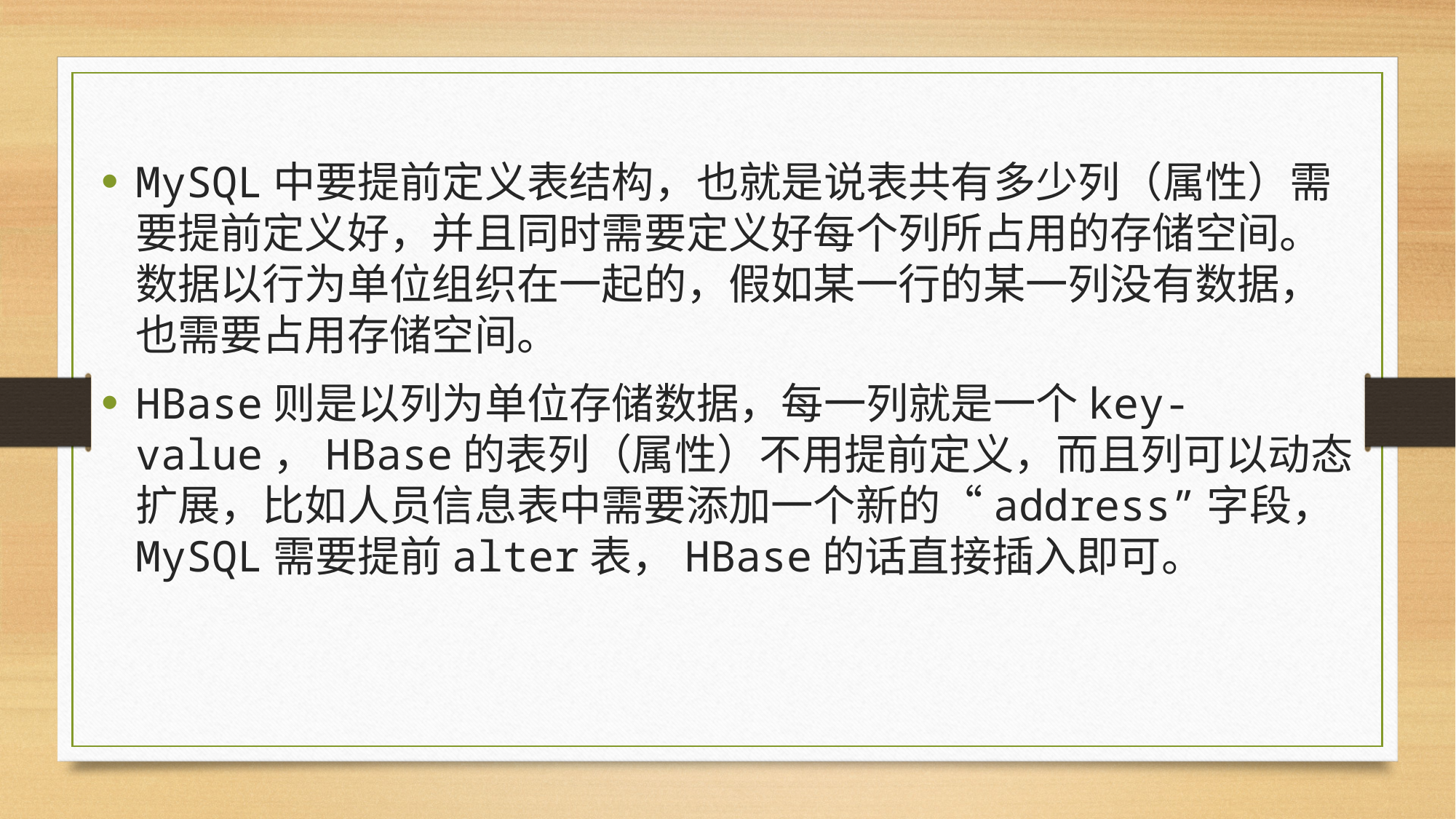

#
MySQL中要提前定义表结构，也就是说表共有多少列（属性）需要提前定义好，并且同时需要定义好每个列所占用的存储空间。数据以行为单位组织在一起的，假如某一行的某一列没有数据，也需要占用存储空间。
HBase则是以列为单位存储数据，每一列就是一个key-value，HBase的表列（属性）不用提前定义，而且列可以动态扩展，比如人员信息表中需要添加一个新的“address”字段，MySQL需要提前alter表，HBase的话直接插入即可。